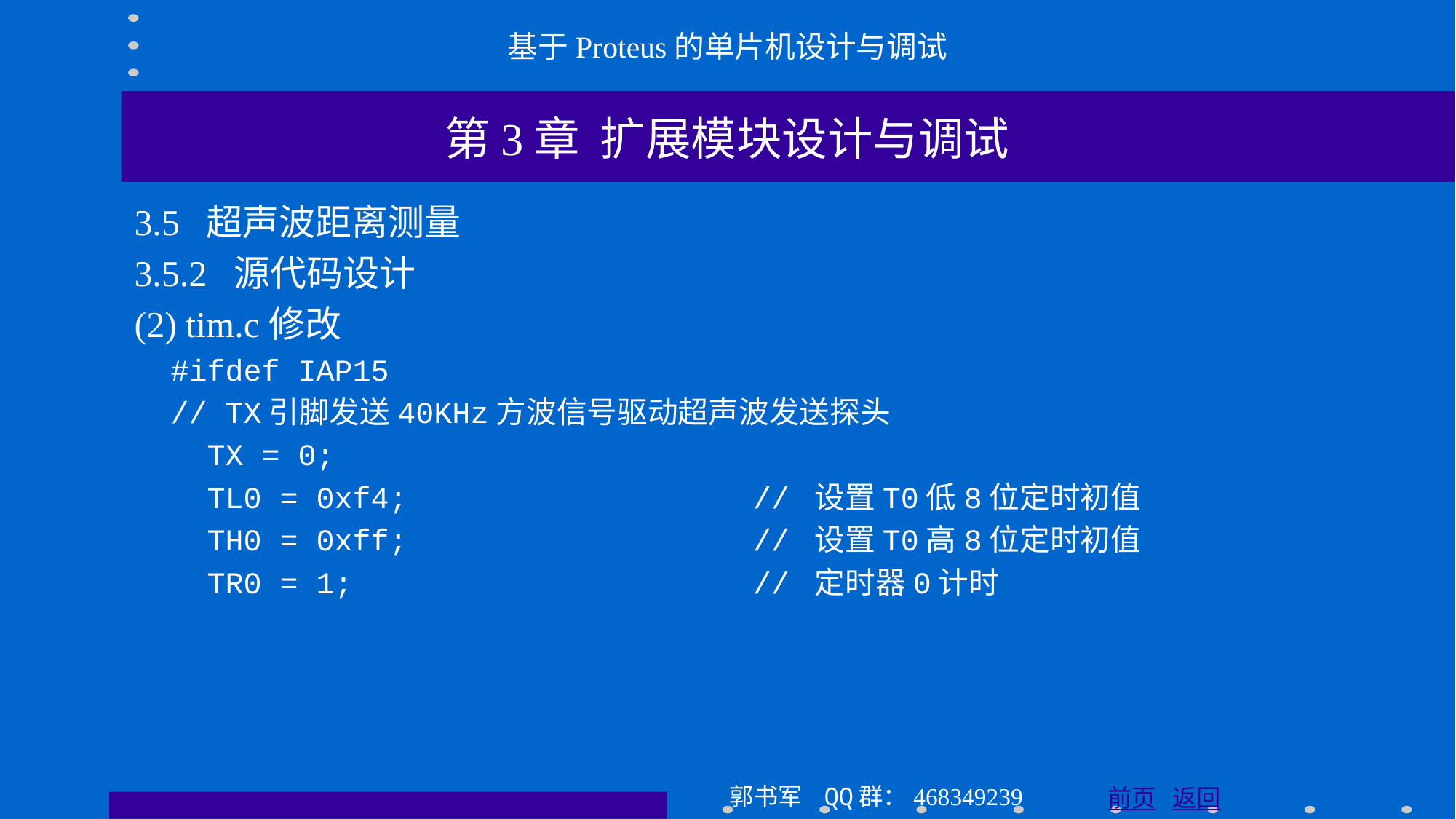

基于Proteus的单片机设计与调试
第3章  扩展模块设计与调试
3.5  超声波距离测量
3.5.2  源代码设计
(2) tim.c修改
  #ifdef IAP15
  // TX引脚发送40KHz方波信号驱动超声波发送探头
    TX = 0;
    TL0 = 0xf4;                   // 设置T0低8位定时初值
    TH0 = 0xff;                   // 设置T0高8位定时初值
    TR0 = 1;                      // 定时器0计时

郭书军   QQ群：468349239
前页   返回